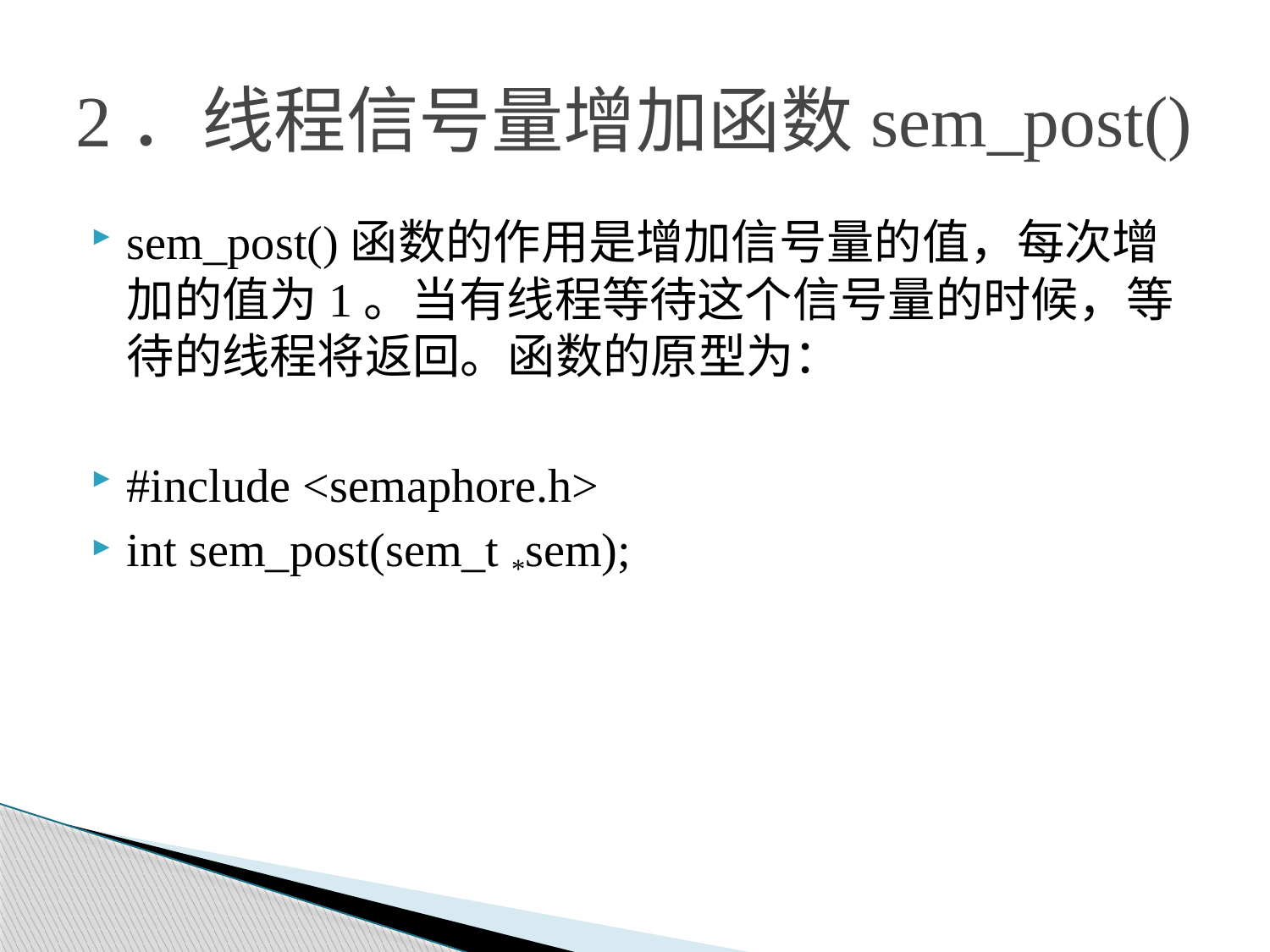

# 2．线程信号量增加函数sem_post()
sem_post()函数的作用是增加信号量的值，每次增加的值为1。当有线程等待这个信号量的时候，等待的线程将返回。函数的原型为：

#include <semaphore.h>
int sem_post(sem_t *sem);